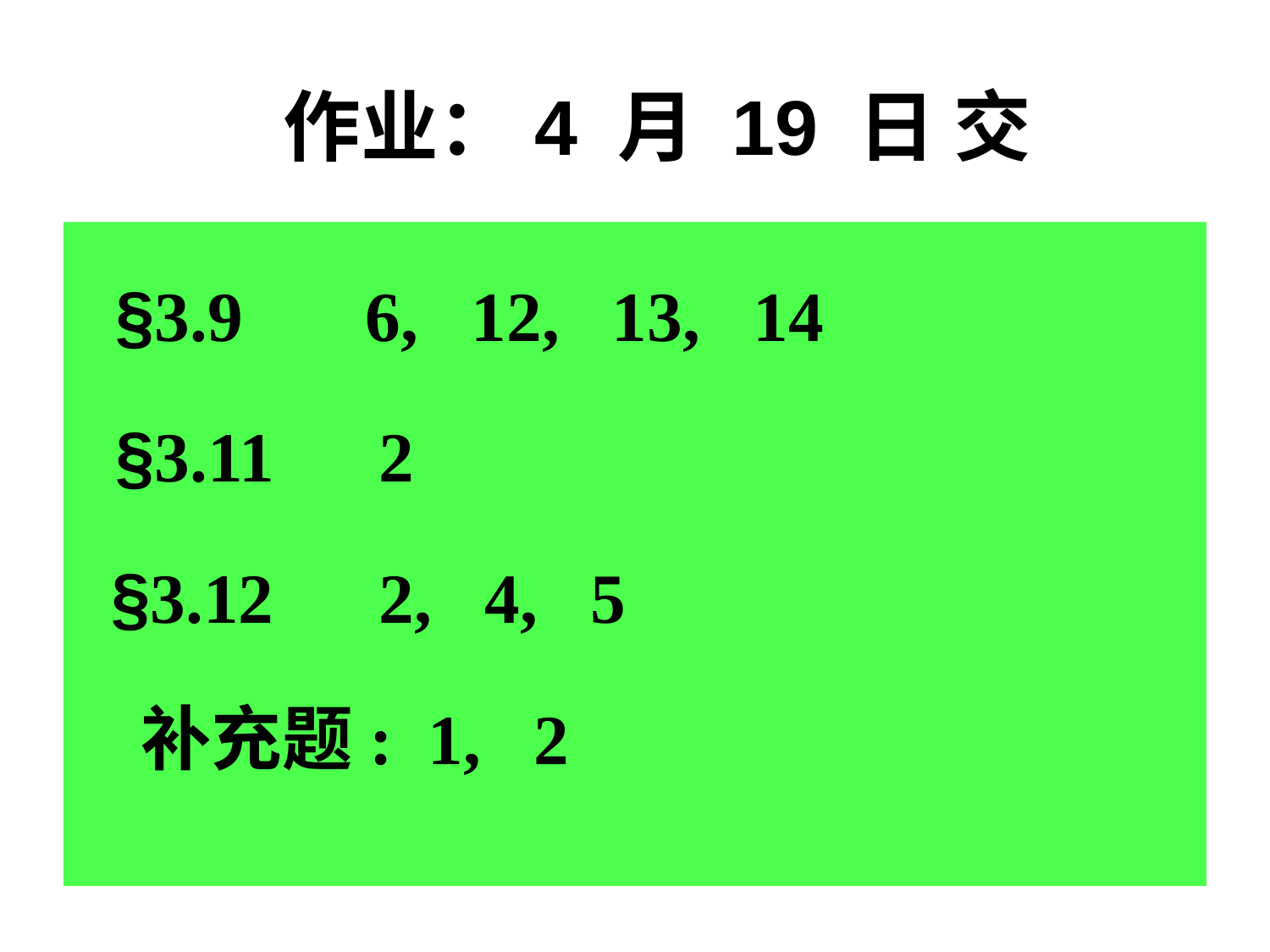

作业：4 月 19 日 交
  §3.9       6,   12,   13,   14
  §3.11      2
  §3.12      2,   4,   5
   补充题:  1,   2